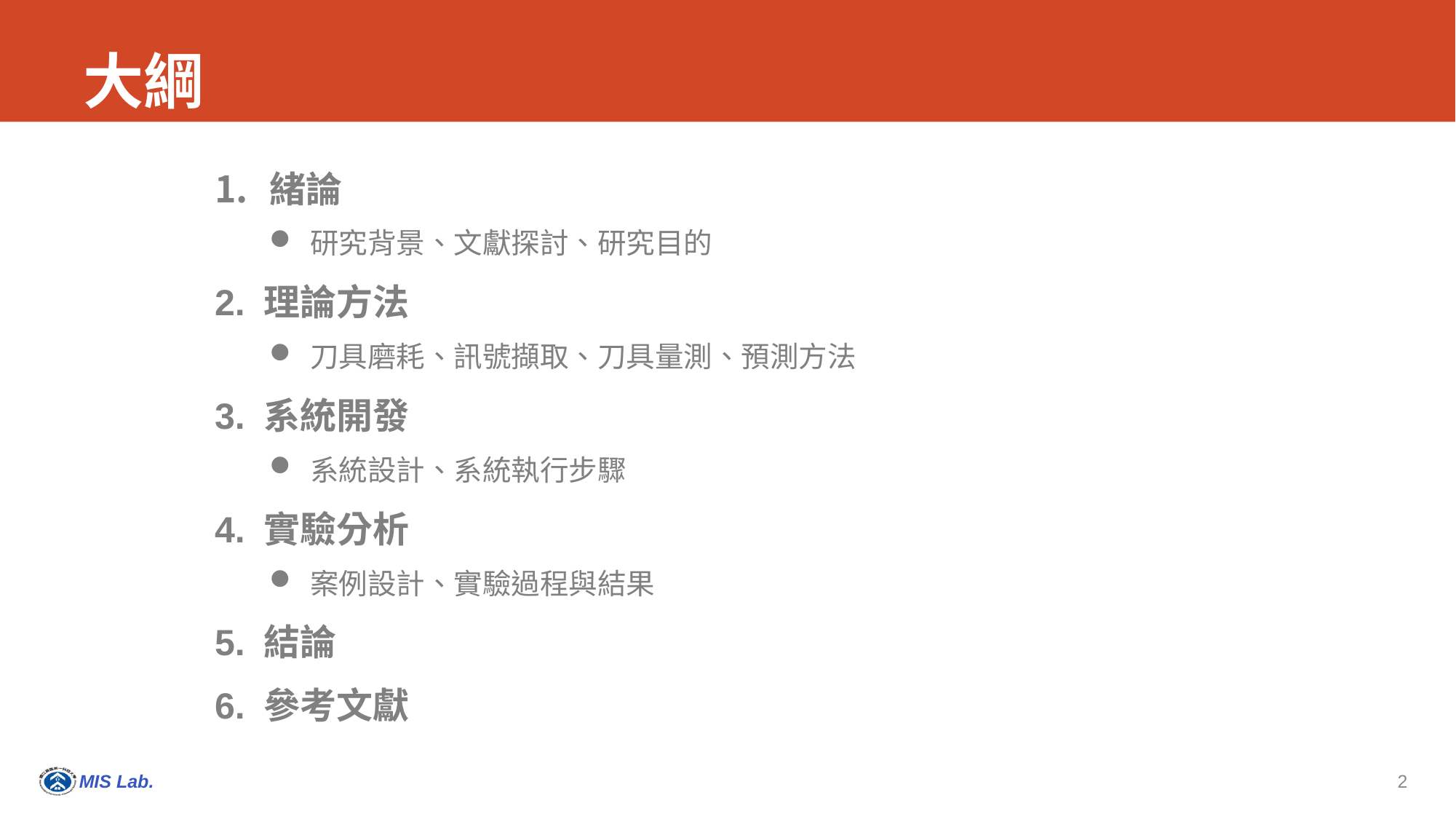

# 大綱

緒論
研究背景、文獻探討、研究目的
2. 理論方法
刀具磨耗、訊號擷取、刀具量測、預測方法
3. 系統開發
系統設計、系統執行步驟
4. 實驗分析
案例設計、實驗過程與結果
5. 結論
6. 參考文獻

2